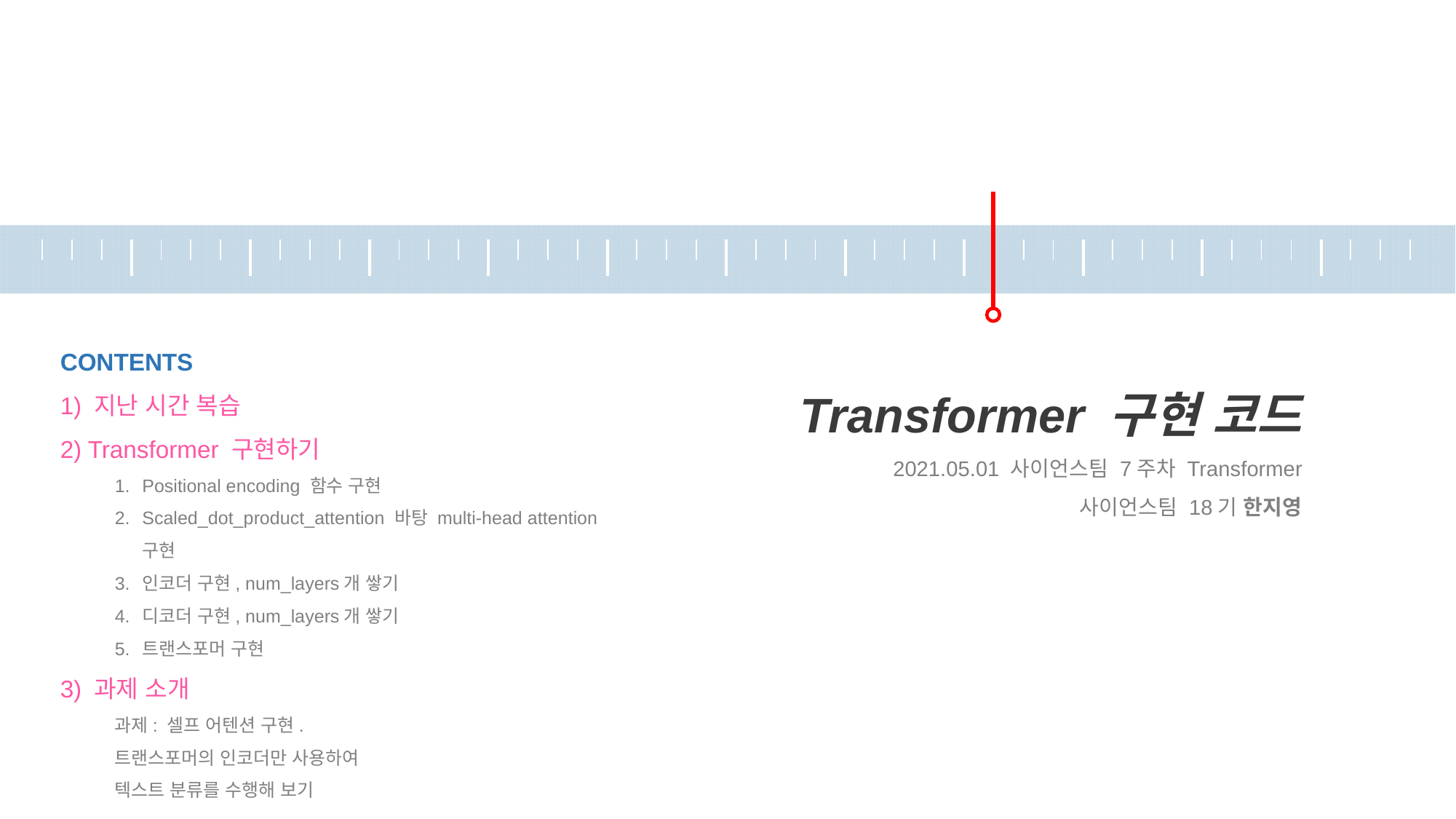

|  |  |  |  |  |  |  |  |  |  |  |  |  |  |  |  |  |  |  |  |  |  |  |  |  |  |  |  |  |  |  |  |  |  |  |  |  |  |  |  |  |  |  |  |  |  |  |  |
| --- | --- | --- | --- | --- | --- | --- | --- | --- | --- | --- | --- | --- | --- | --- | --- | --- | --- | --- | --- | --- | --- | --- | --- | --- | --- | --- | --- | --- | --- | --- | --- | --- | --- | --- | --- | --- | --- | --- | --- | --- | --- | --- | --- | --- | --- | --- | --- |
|  |  |  |  |  |  |  |  |  |  |  |  |
| --- | --- | --- | --- | --- | --- | --- | --- | --- | --- | --- | --- |
CONTENTS
1) 지난 시간 복습
2) Transformer 구현하기
Positional encoding 함수 구현
Scaled_dot_product_attention 바탕 multi-head attention 구현
인코더 구현, num_layers개 쌓기
디코더 구현, num_layers개 쌓기
트랜스포머 구현
3) 과제 소개
과제: 셀프 어텐션 구현.
트랜스포머의 인코더만 사용하여
텍스트 분류를 수행해 보기
Transformer 구현 코드
2021.05.01 사이언스팀 7주차 Transformer
사이언스팀 18기 한지영